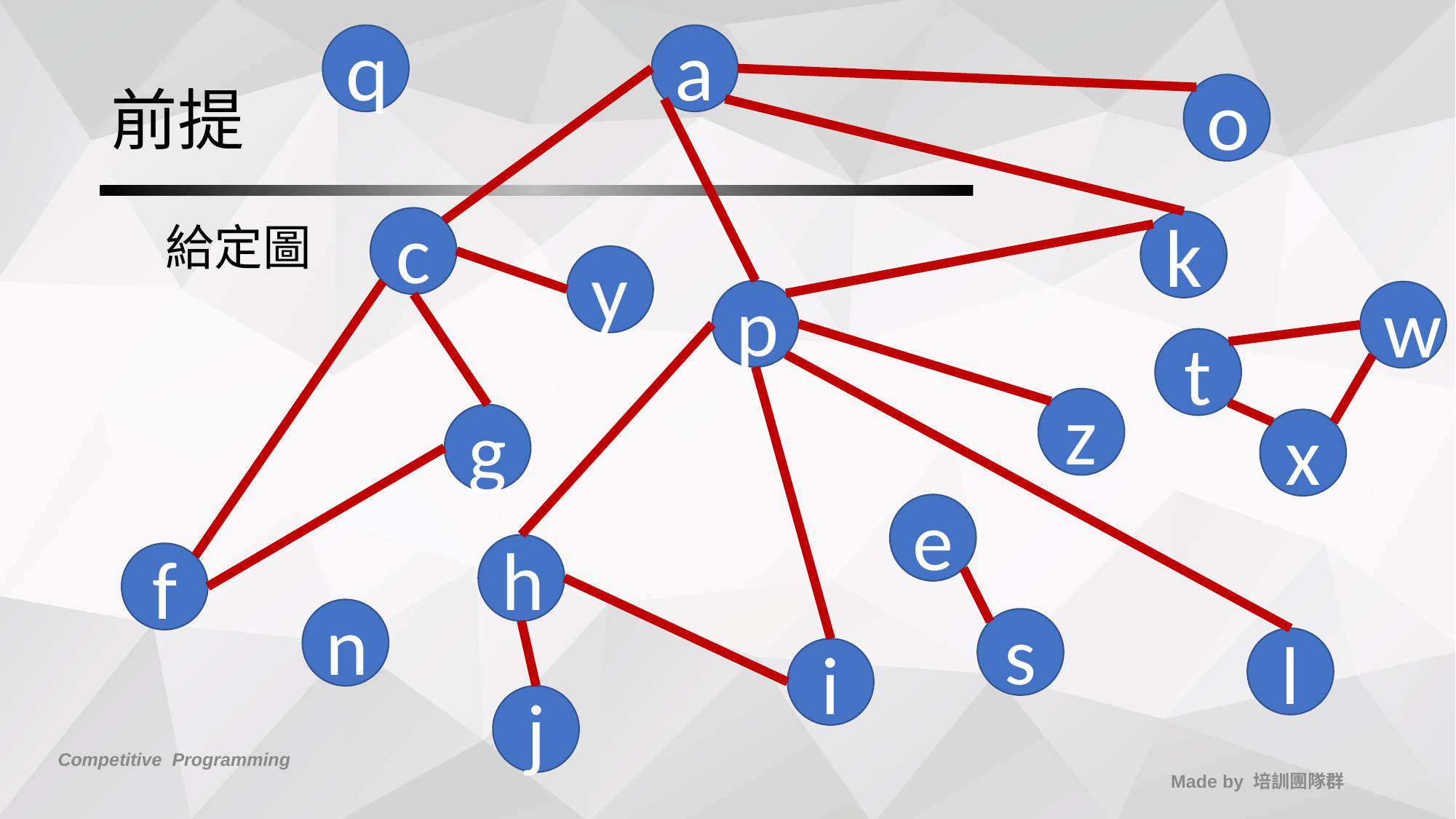

a
q
# 前提
o
c
k
給定圖

y
p
w
t
z
g
x
e
h
f
n
s
l
i
j